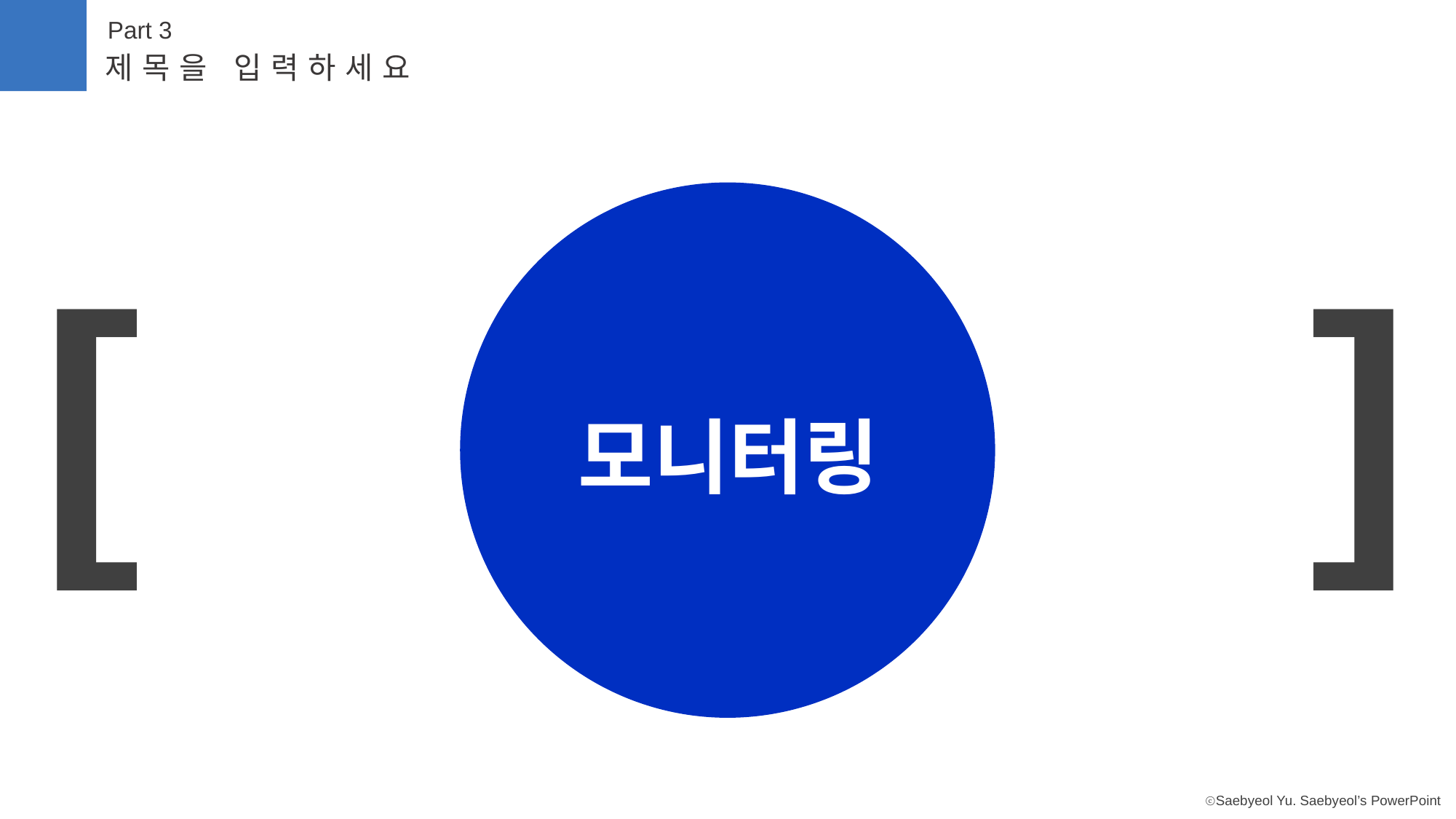

Part 3
제목을 입력하세요

[              ]
모니터링